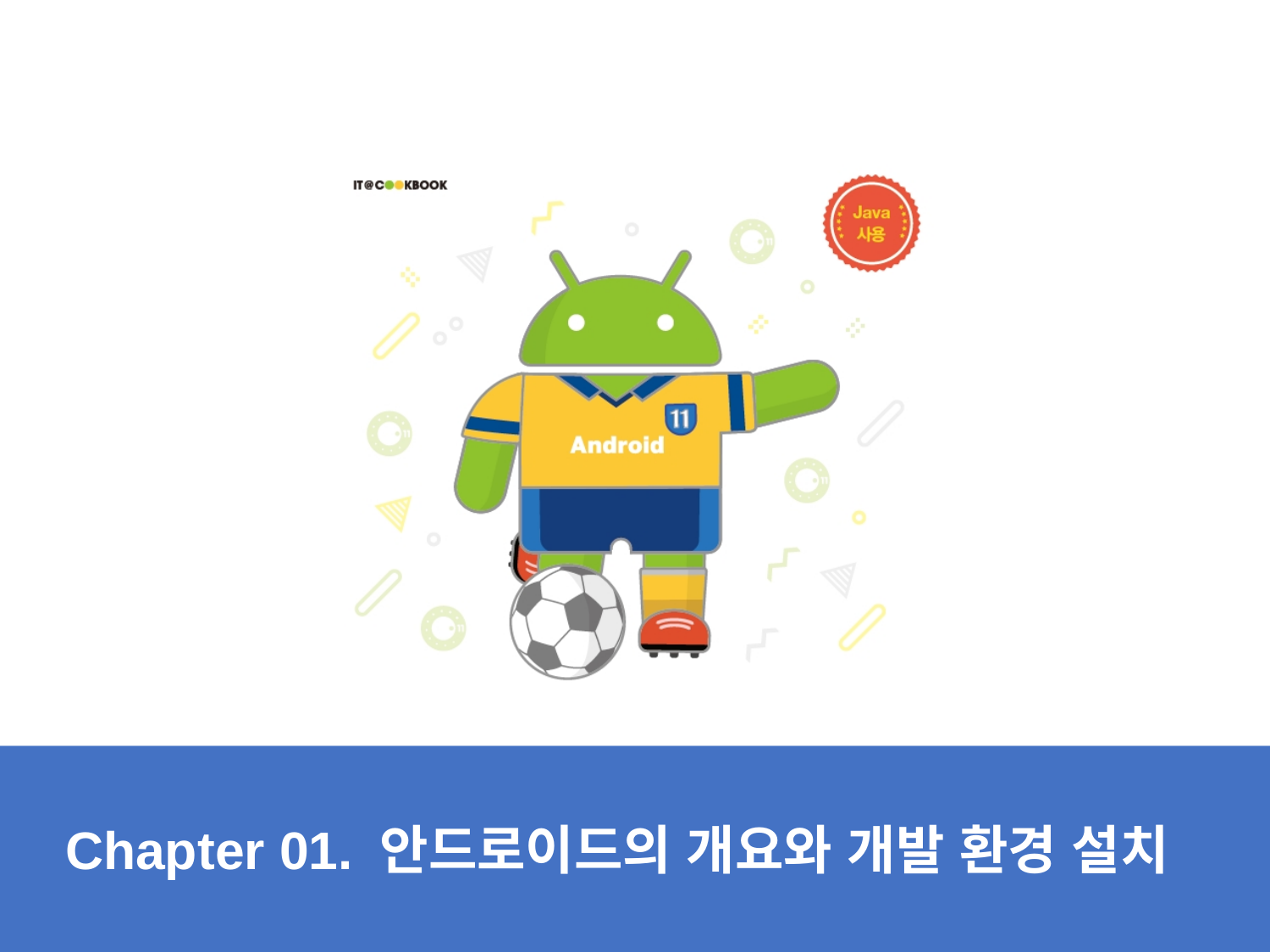

Chapter 01. 안드로이드의 개요와 개발 환경 설치